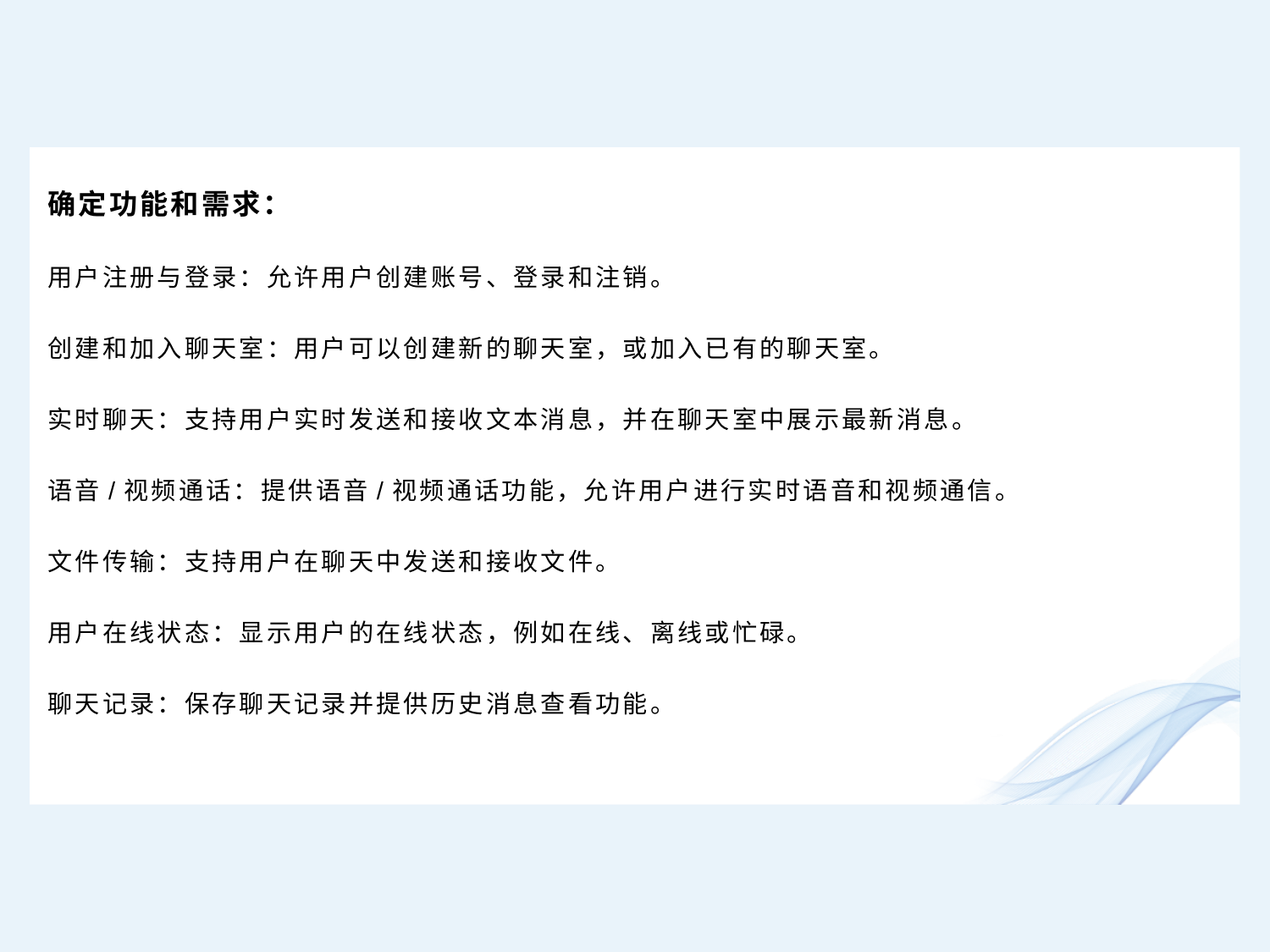

确定功能和需求：
用户注册与登录：允许用户创建账号、登录和注销。
创建和加入聊天室：用户可以创建新的聊天室，或加入已有的聊天室。
实时聊天：支持用户实时发送和接收文本消息，并在聊天室中展示最新消息。
语音/视频通话：提供语音/视频通话功能，允许用户进行实时语音和视频通信。
文件传输：支持用户在聊天中发送和接收文件。
用户在线状态：显示用户的在线状态，例如在线、离线或忙碌。
聊天记录：保存聊天记录并提供历史消息查看功能。